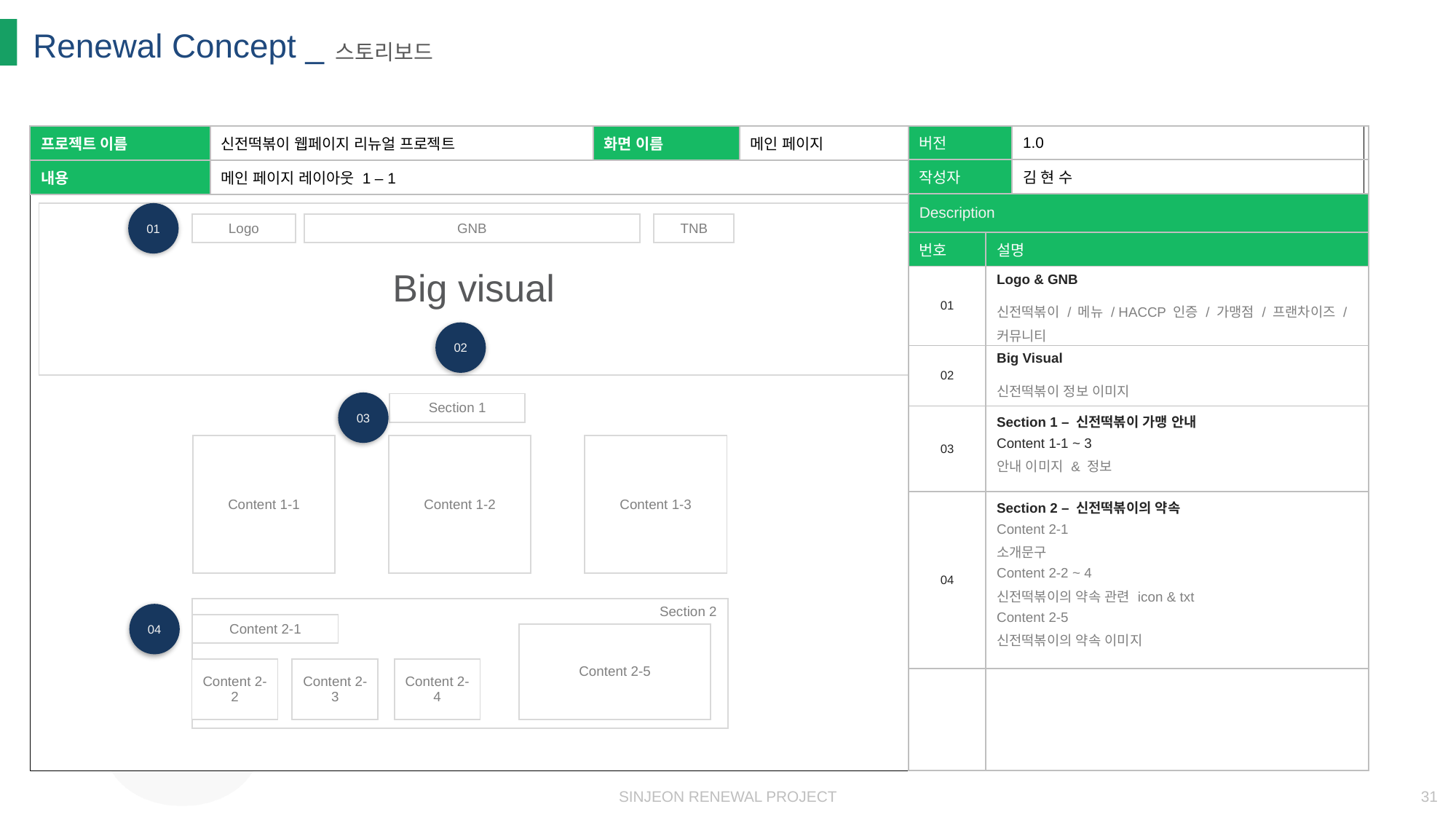

Renewal Concept _
스토리보드

| 프로젝트 이름 | 신전떡볶이 웹페이지 리뉴얼 프로젝트 | 화면 이름 | 메인 페이지 |
| --- | --- | --- | --- |
| 내용 | 메인 페이지 레이아웃 1 – 1 |  |  |
| 버전 |  | 1.0 |
| --- | --- | --- |
| 작성자 |  | 김 현 수 |
| Description |  |  |
| 번호 | 설명 |  |
| 01 | Logo & GNB 신전떡볶이 / 메뉴 / HACCP 인증 / 가맹점 / 프랜차이즈 / 커뮤니티 |  |
| 02 | Big Visual 신전떡볶이 정보 이미지 |  |
| 03 | Section 1 – 신전떡볶이 가맹 안내 Content 1-1 ~ 3 안내 이미지 & 정보 |  |
| 04 | Section 2 – 신전떡볶이의 약속 Content 2-1 소개문구 Content 2-2 ~ 4 신전떡볶이의 약속 관련 icon & txt Content 2-5 신전떡볶이의 약속 이미지 |  |
|  |  |  |
01
| Big visual |
| --- |
| Logo |
| --- |
| GNB |
| --- |
| TNB |
| --- |
02
03
| Section 1 |
| --- |
| Content 1-1 |
| --- |
| Content 1-2 |
| --- |
| Content 1-3 |
| --- |
| Section 2 |
| --- |
04
| Content 2-1 |
| --- |
| Content 2-5 |
| --- |
| Content 2-2 |
| --- |
| Content 2-3 |
| --- |
| Content 2-4 |
| --- |